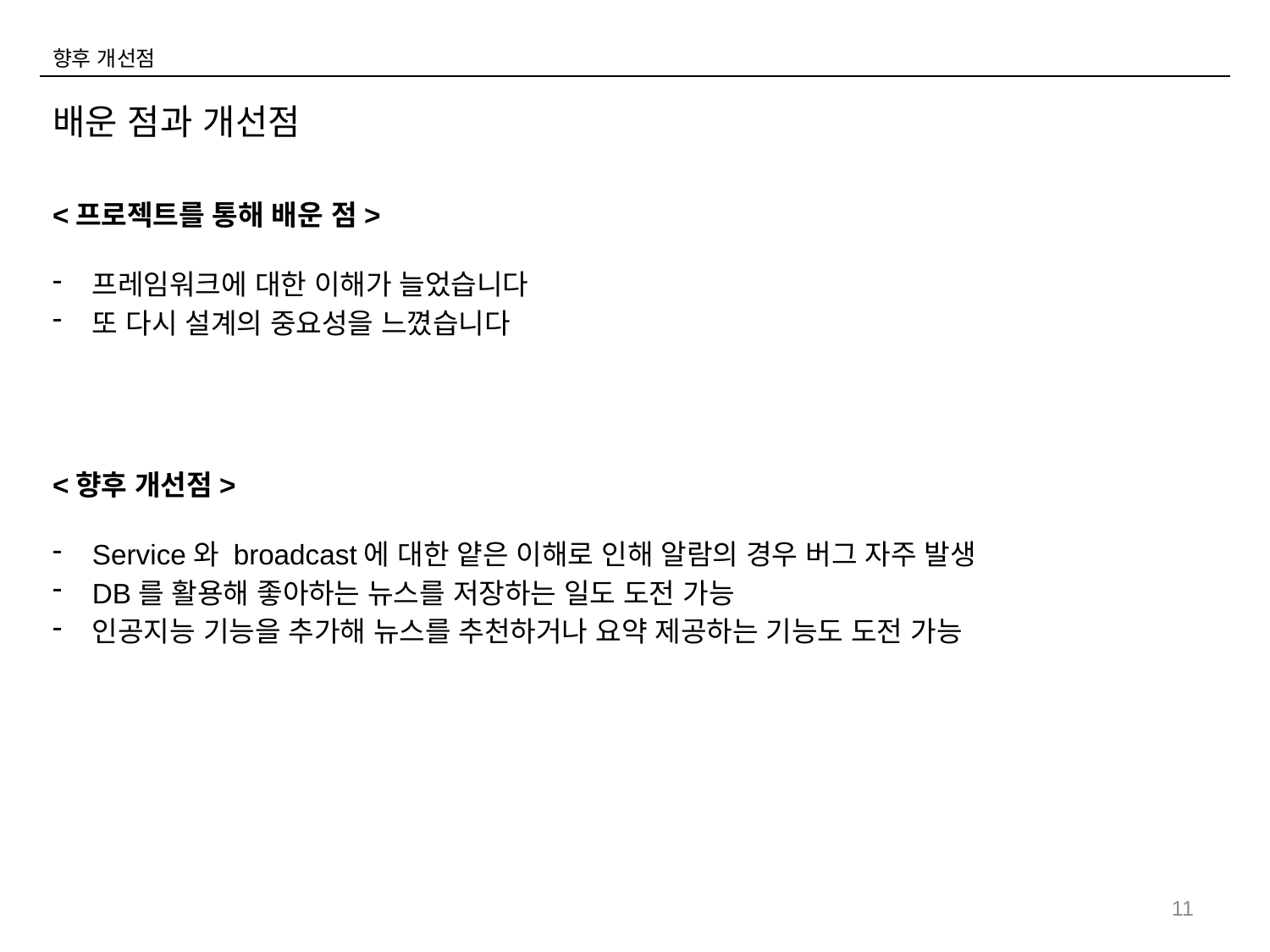

향후 개선점
배운 점과 개선점
<프로젝트를 통해 배운 점>
프레임워크에 대한 이해가 늘었습니다
또 다시 설계의 중요성을 느꼈습니다

<향후 개선점>
Service와 broadcast에 대한 얕은 이해로 인해 알람의 경우 버그 자주 발생
DB를 활용해 좋아하는 뉴스를 저장하는 일도 도전 가능
인공지능 기능을 추가해 뉴스를 추천하거나 요약 제공하는 기능도 도전 가능

11